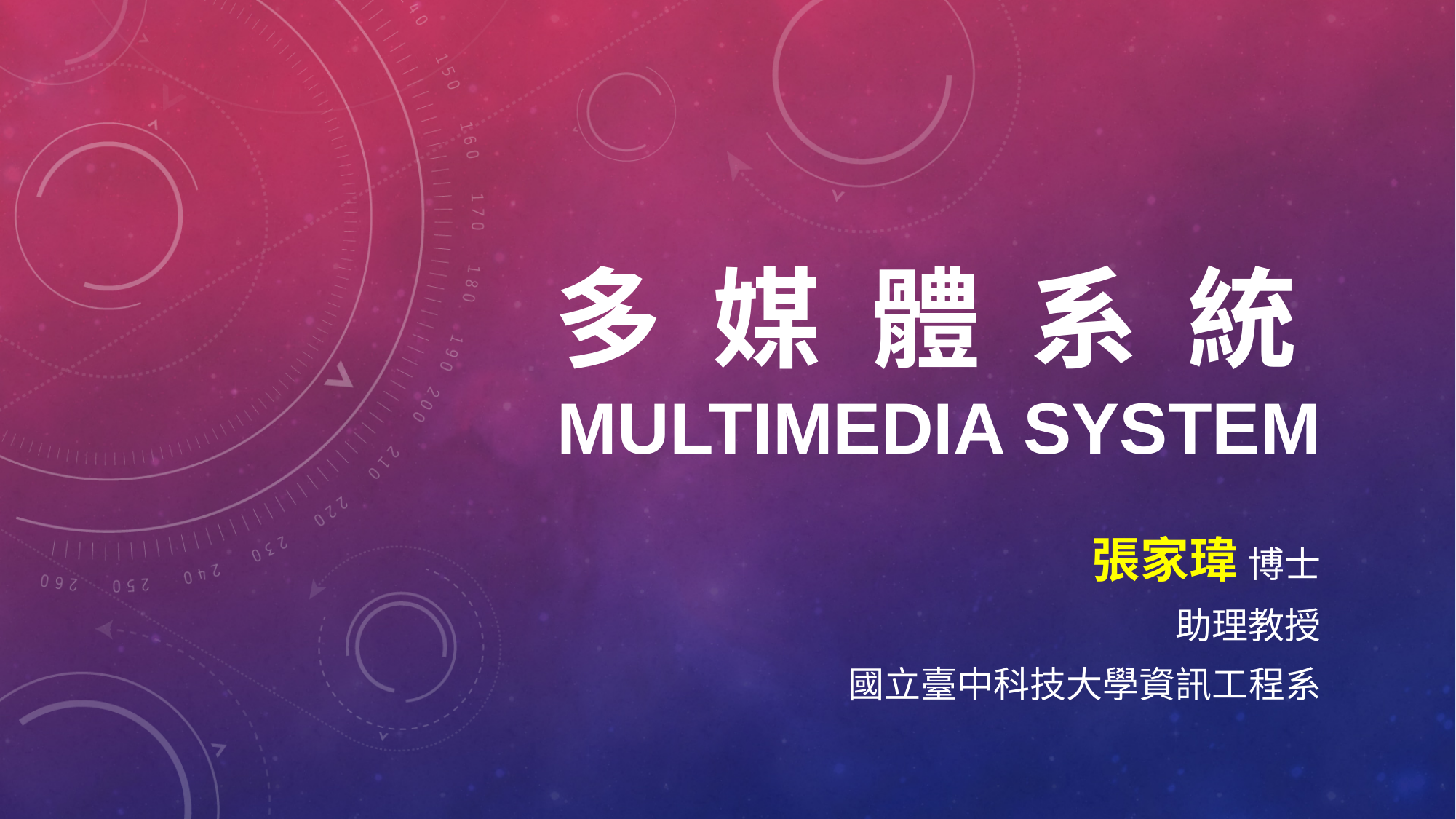

# 多  媒  體  系  統Multimedia System
張家瑋 博士
助理教授
國立臺中科技大學資訊工程系